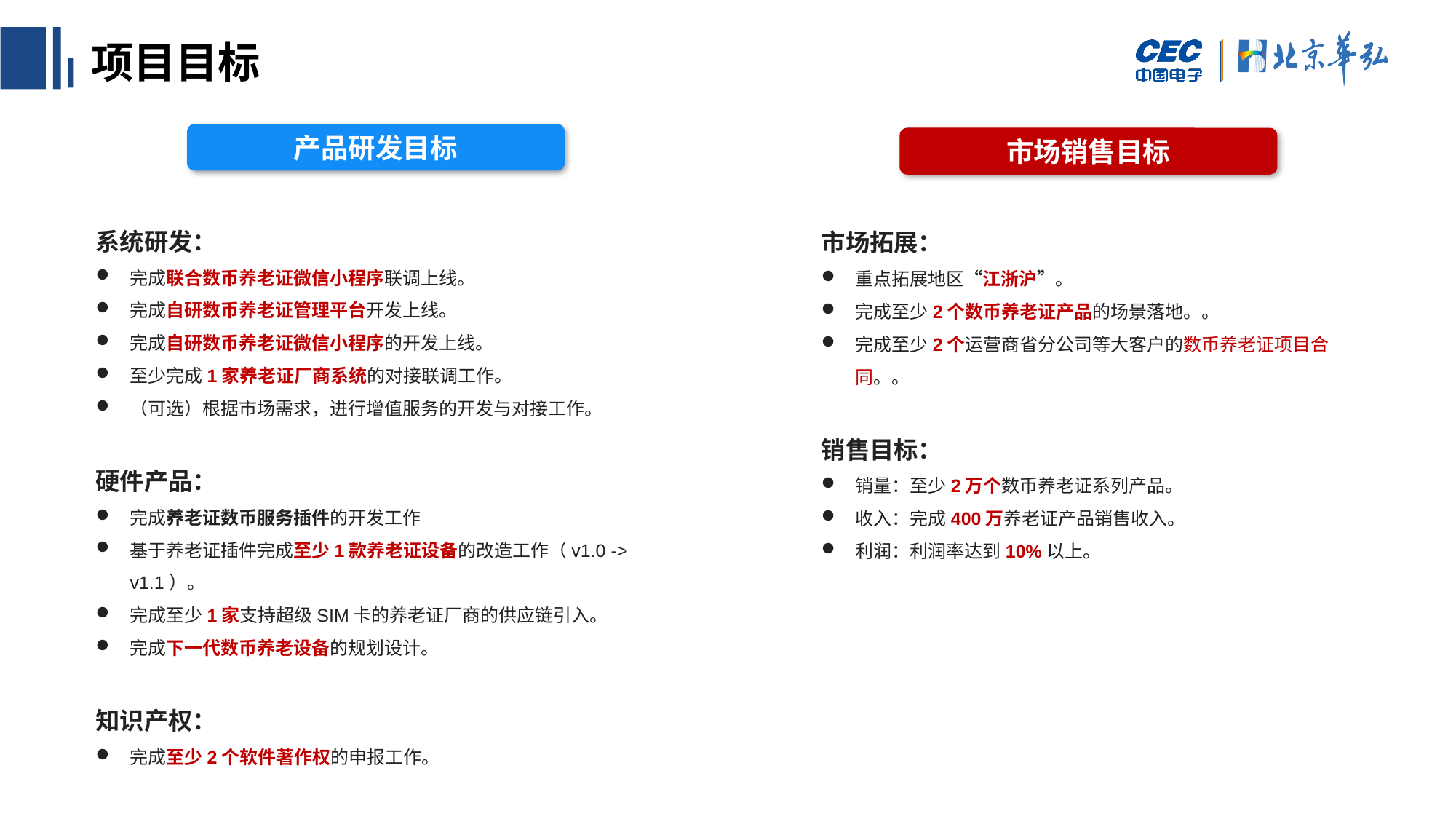

色彩规范
文字/背景色
Lights/Darks
RGB
255,255,255
RGB
0,0,0
RGB
240, 240, 240
RGB
118, 131, 148

超链接
Hyperlinks
RGB
18, 140, 246
RGB
191, 191, 191

填充颜色和图表填充色
Accents and default chart color order
RGB
18, 140, 246
RGB
39, 78, 214
RGB
1, 37, 138
RGB
0, 78, 162
RGB
167, 124, 102
RGB
118, 131, 148

色彩搭配建议

双色调搭配

多组颜色搭配
# 项目目标
产品研发目标
市场销售目标
系统研发：
完成联合数币养老证微信小程序联调上线。
完成自研数币养老证管理平台开发上线。
完成自研数币养老证微信小程序的开发上线。
至少完成1家养老证厂商系统的对接联调工作。
（可选）根据市场需求，进行增值服务的开发与对接工作。

硬件产品：
完成养老证数币服务插件的开发工作
基于养老证插件完成至少1款养老证设备的改造工作（v1.0 -> v1.1）。
完成至少1家支持超级SIM卡的养老证厂商的供应链引入。
完成下一代数币养老设备的规划设计。

知识产权：
完成至少2个软件著作权的申报工作。
市场拓展：
重点拓展地区“江浙沪”。
完成至少2个数币养老证产品的场景落地。。
完成至少2个运营商省分公司等大客户的数币养老证项目合同。。

销售目标：
销量：至少2万个数币养老证系列产品。
收入：完成400万养老证产品销售收入。
利润：利润率达到10%以上。